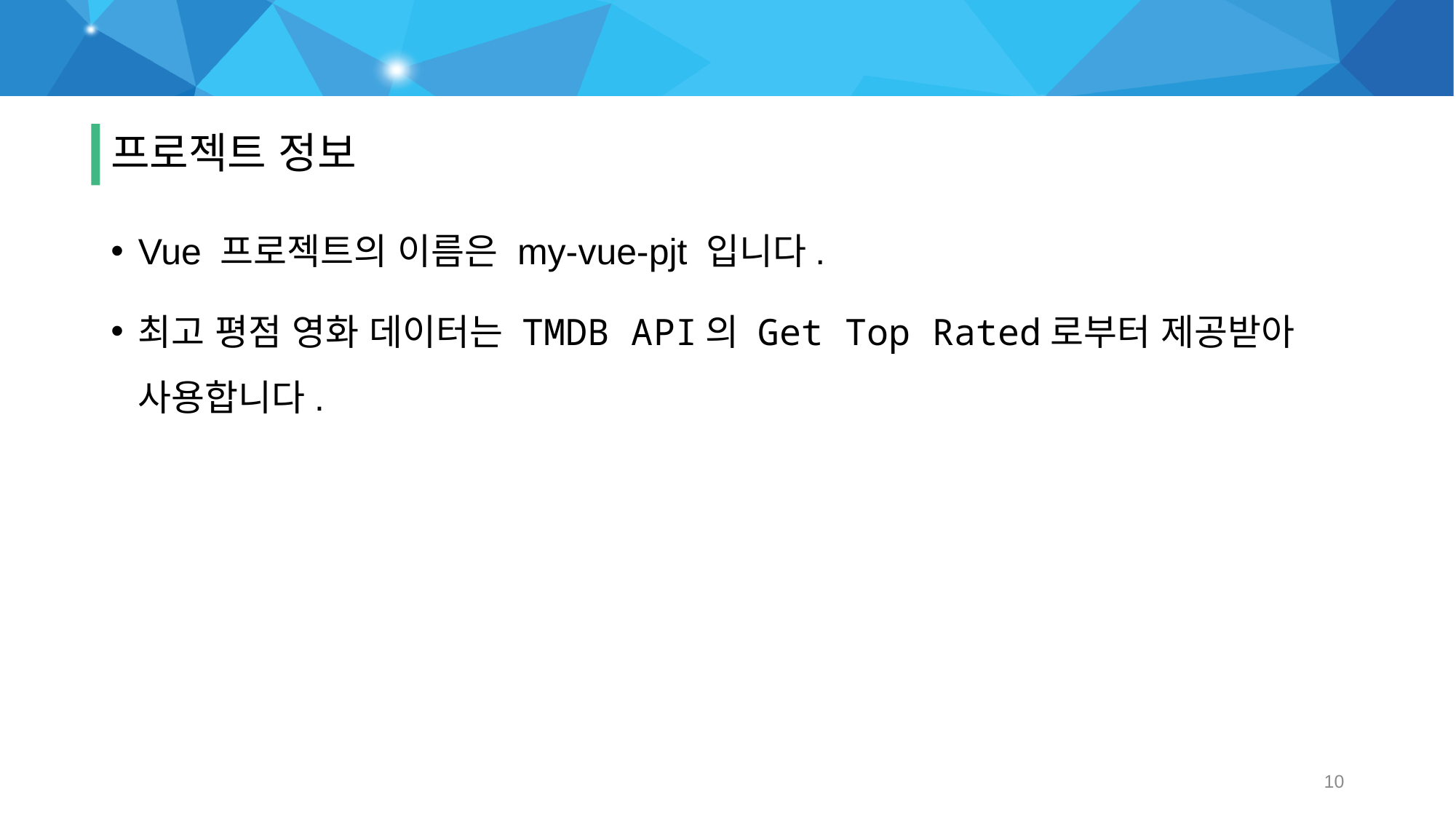

# 제공사항
프로젝트 정보
Vue 프로젝트의 이름은 my-vue-pjt 입니다.
최고 평점 영화 데이터는 TMDB API의 Get Top Rated로부터 제공받아 사용합니다.
10